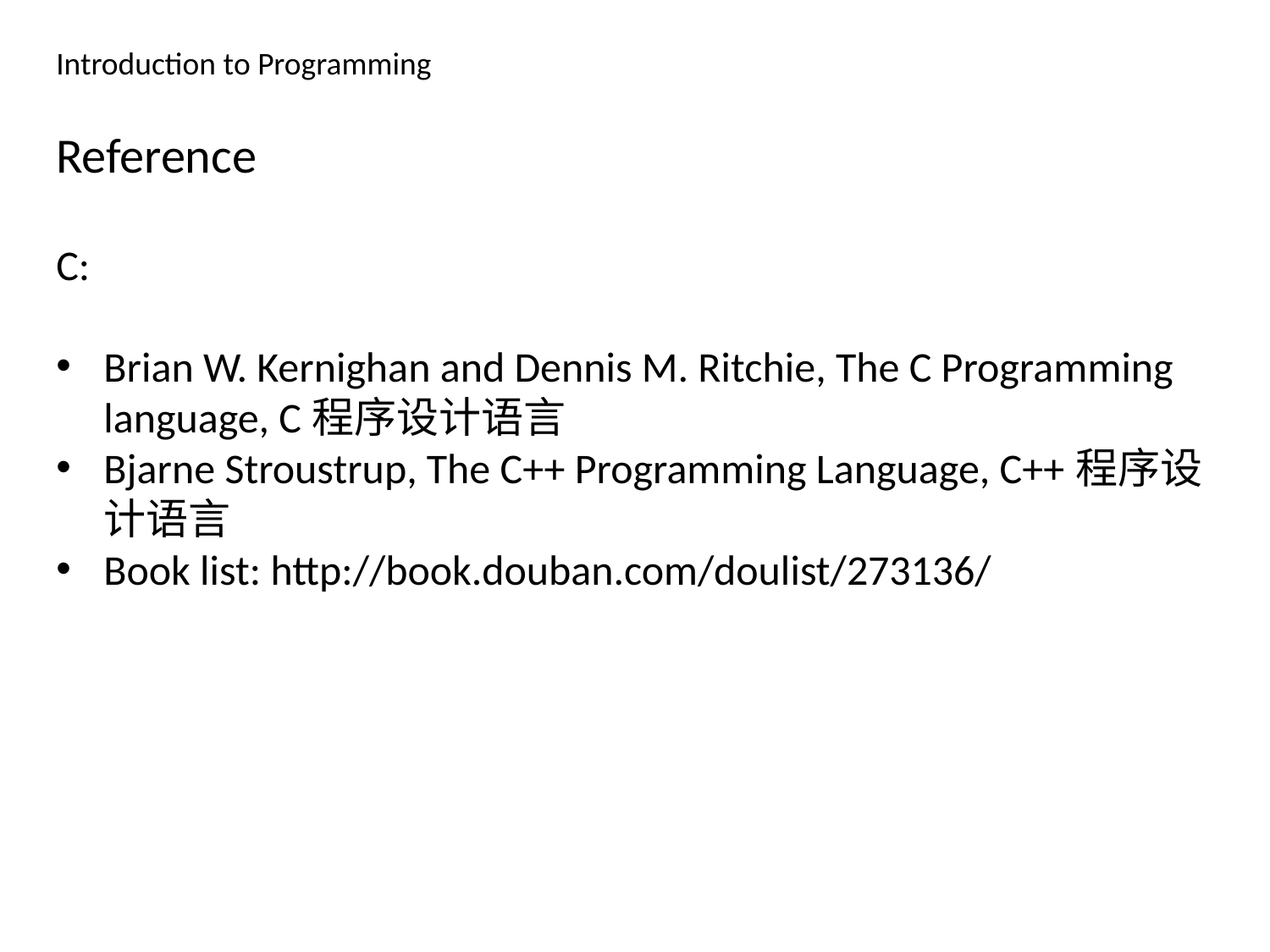

Introduction to Programming
Reference

C:

Brian W. Kernighan and Dennis M. Ritchie, The C Programming language, C程序设计语言
Bjarne Stroustrup, The C++ Programming Language, C++程序设计语言
Book list: http://book.douban.com/doulist/273136/